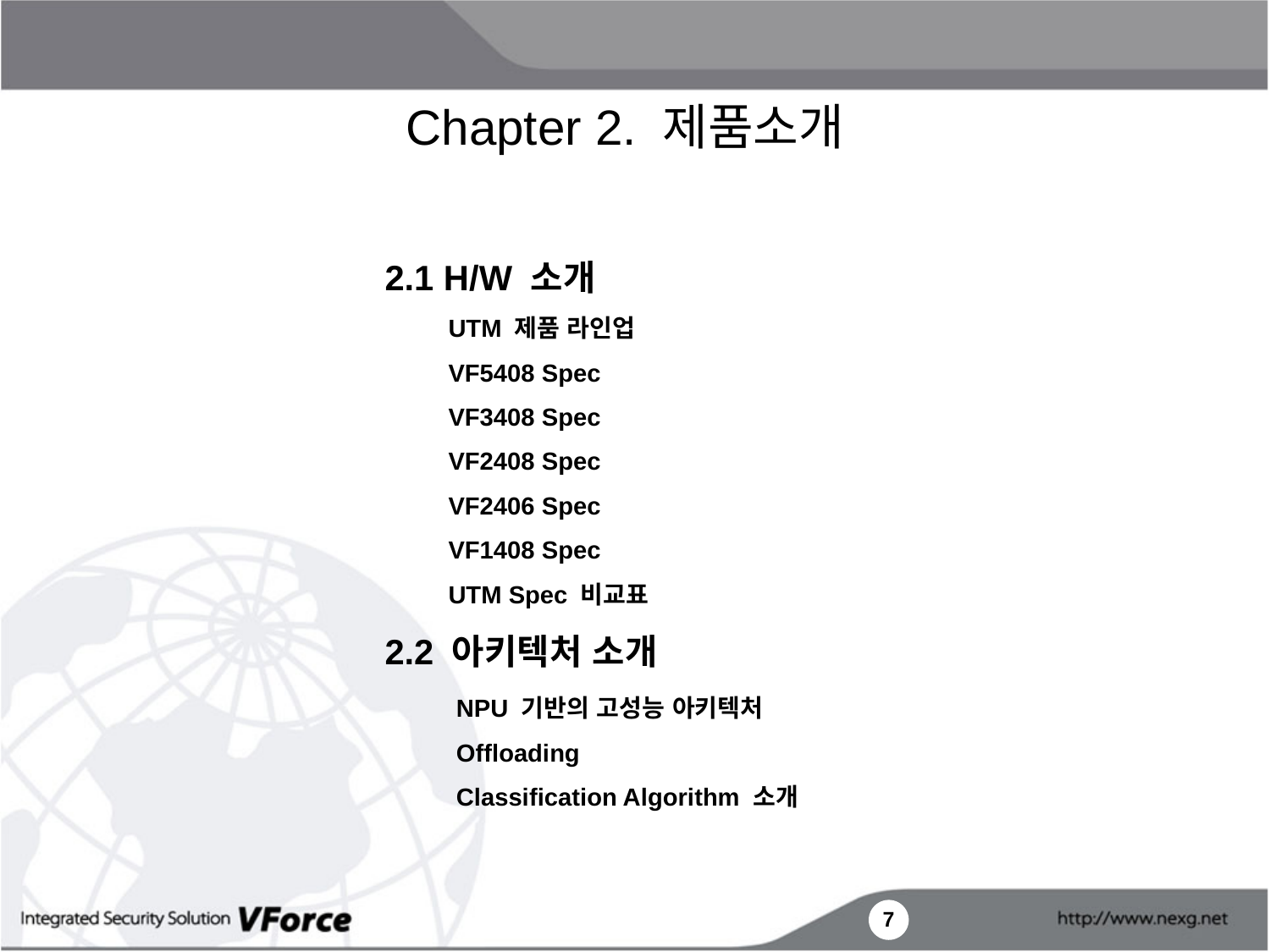

Chapter 2. 제품소개
2.1 H/W 소개
UTM 제품 라인업
VF5408 Spec
VF3408 Spec
VF2408 Spec
VF2406 Spec
VF1408 Spec
UTM Spec 비교표
2.2 아키텍처 소개
	NPU 기반의 고성능 아키텍처
	Offloading
	Classification Algorithm 소개